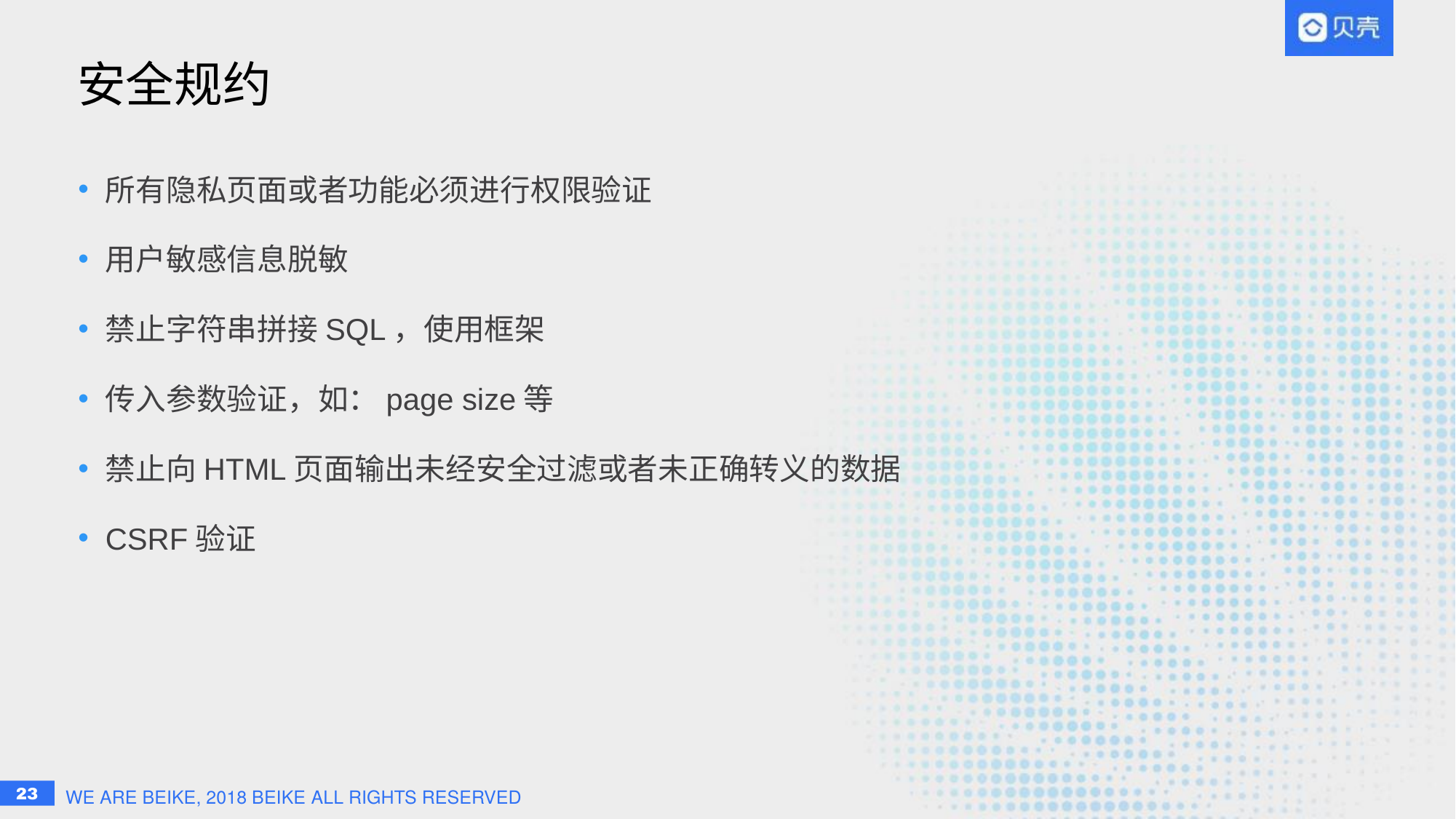

# 安全规约
所有隐私页面或者功能必须进行权限验证
用户敏感信息脱敏
禁止字符串拼接SQL，使用框架
传入参数验证，如：page size等
禁止向HTML页面输出未经安全过滤或者未正确转义的数据
CSRF验证